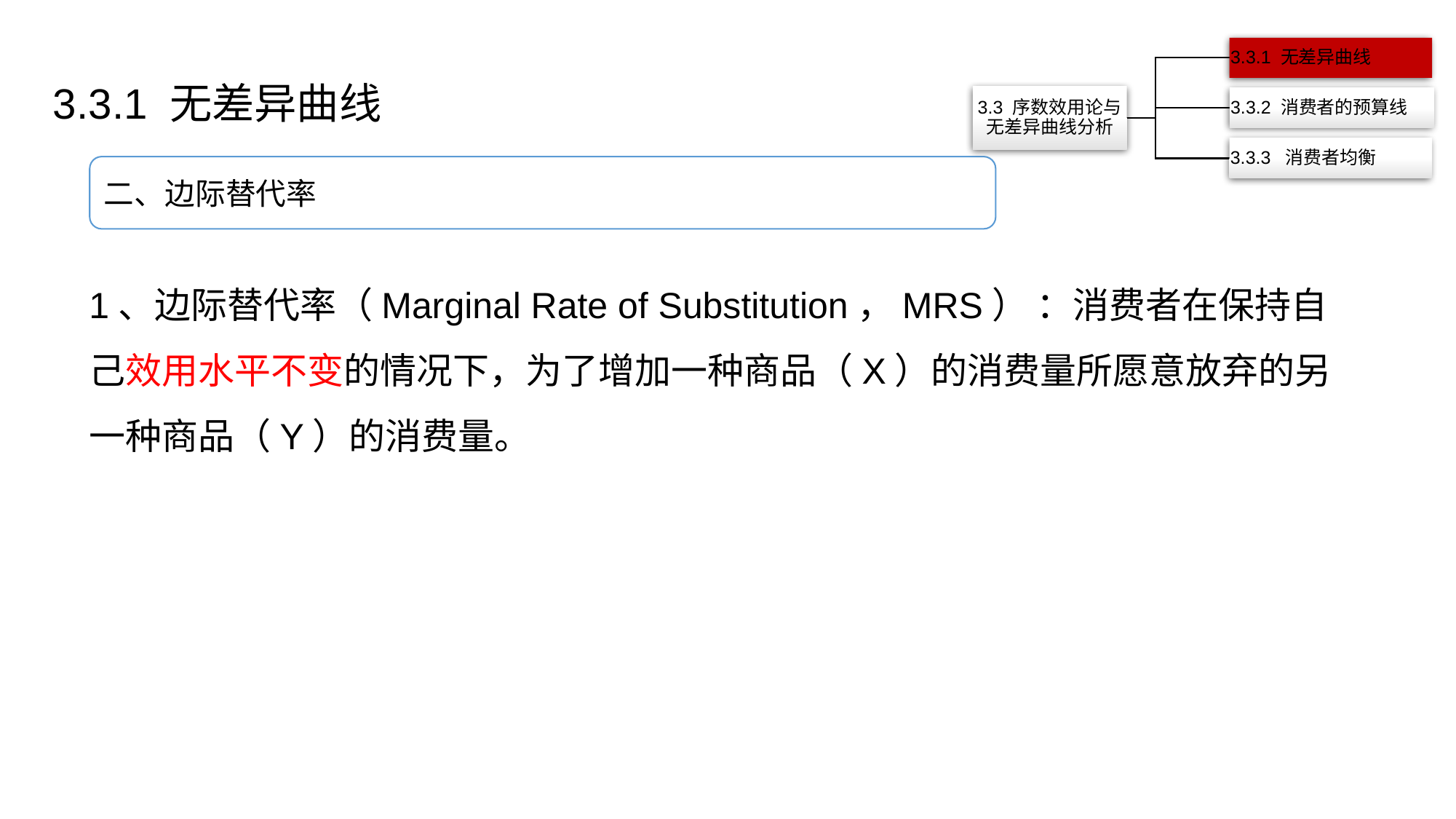

3.3 序数效用论与无差异曲线分析
3.3.1 无差异曲线
3.3.2 消费者的预算线
3.3.3  消费者均衡

3.3.1 无差异曲线
二、边际替代率
1、边际替代率（Marginal Rate of Substitution，MRS） ：消费者在保持自己效用水平不变的情况下，为了增加一种商品（X）的消费量所愿意放弃的另一种商品（Y）的消费量。